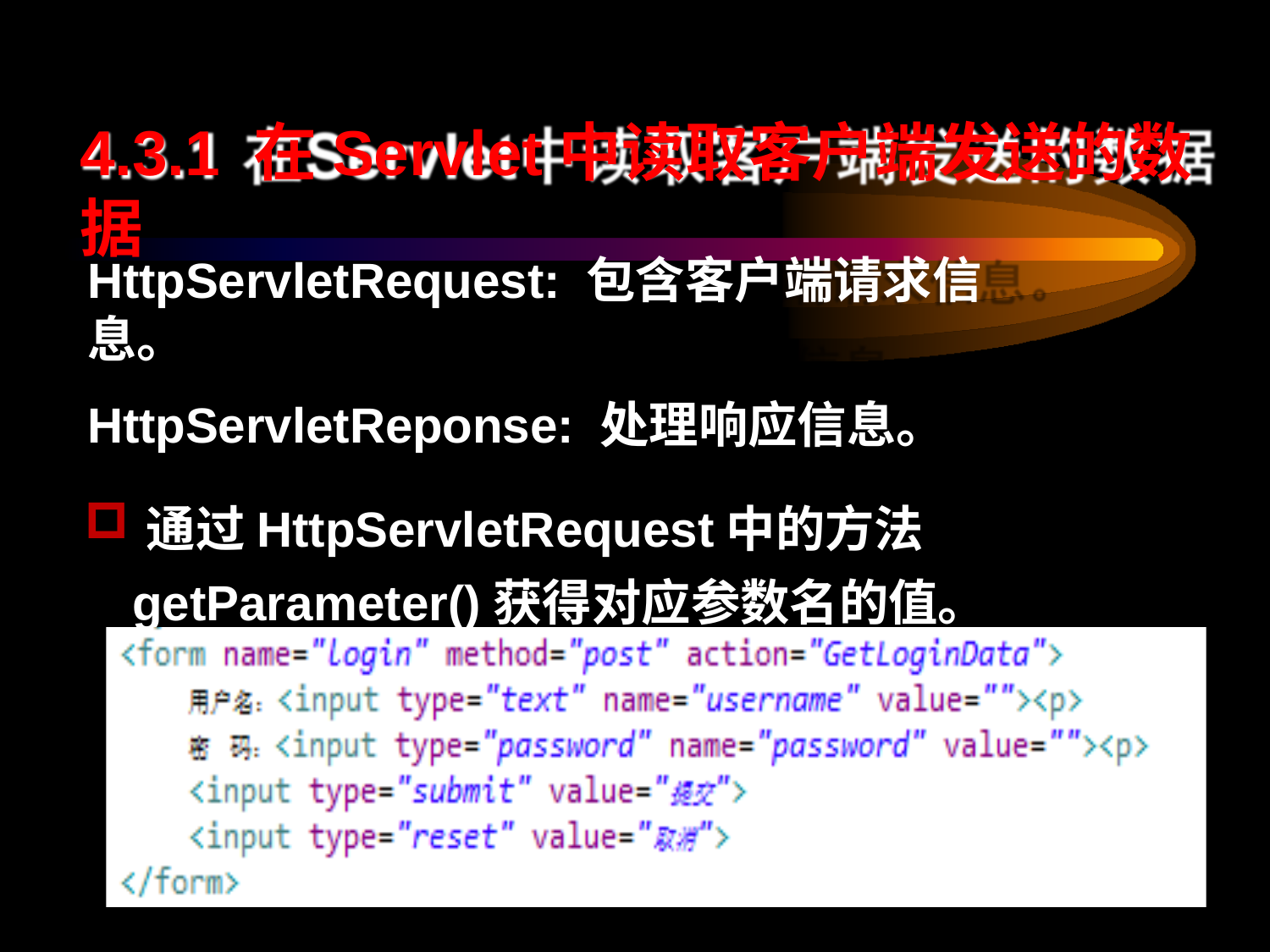

# 4.3.1 在Servlet中读取客户端发送的数据

HttpServletRequest: 包含客户端请求信息。
HttpServletReponse: 处理响应信息。
通过HttpServletRequest中的方法
getParameter()获得对应参数名的值。